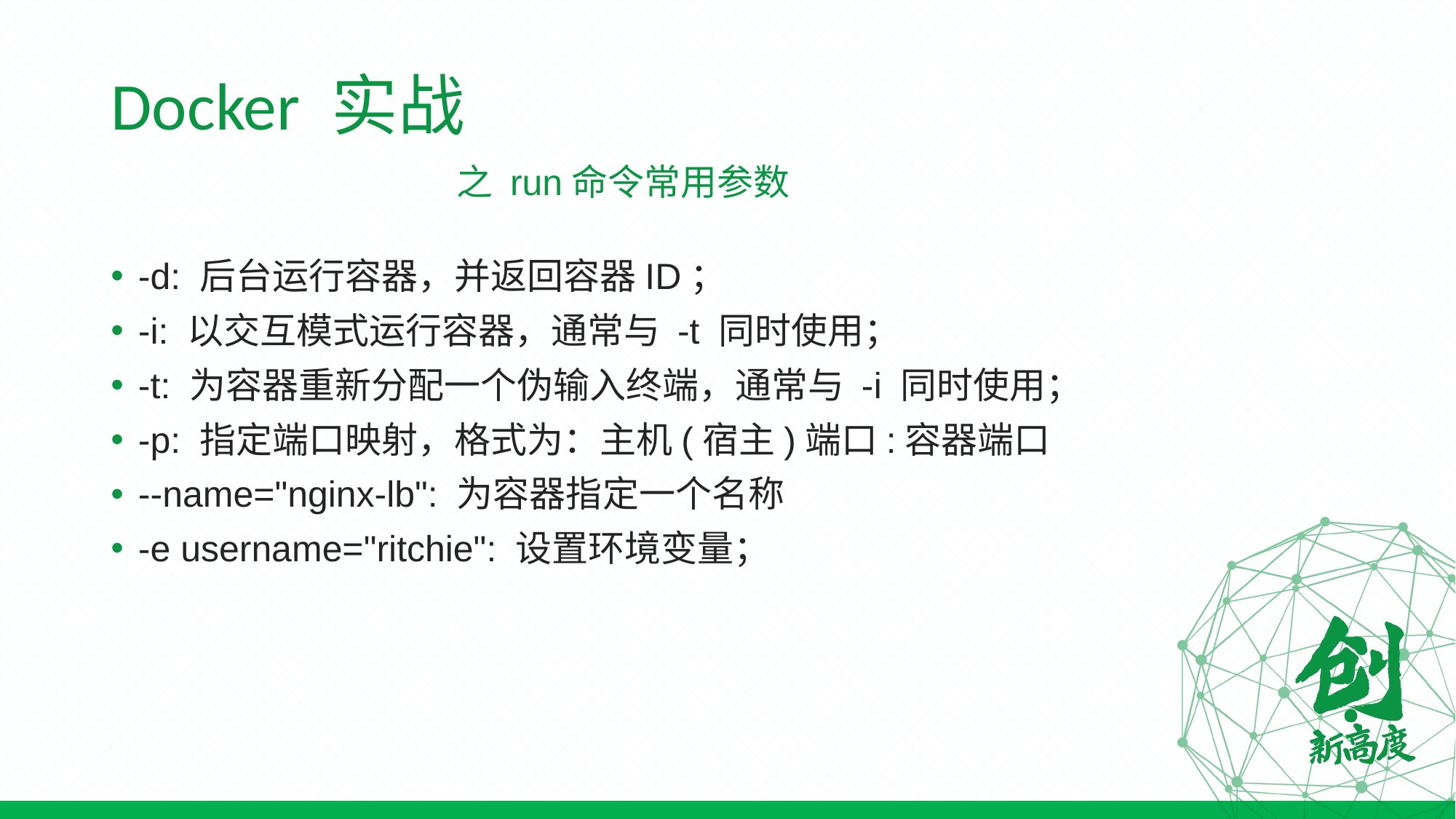

# Docker 实战
之 run命令常用参数
-d: 后台运行容器，并返回容器ID；
-i: 以交互模式运行容器，通常与 -t 同时使用；
-t: 为容器重新分配一个伪输入终端，通常与 -i 同时使用；
-p: 指定端口映射，格式为：主机(宿主)端口:容器端口
--name="nginx-lb": 为容器指定一个名称
-e username="ritchie": 设置环境变量；